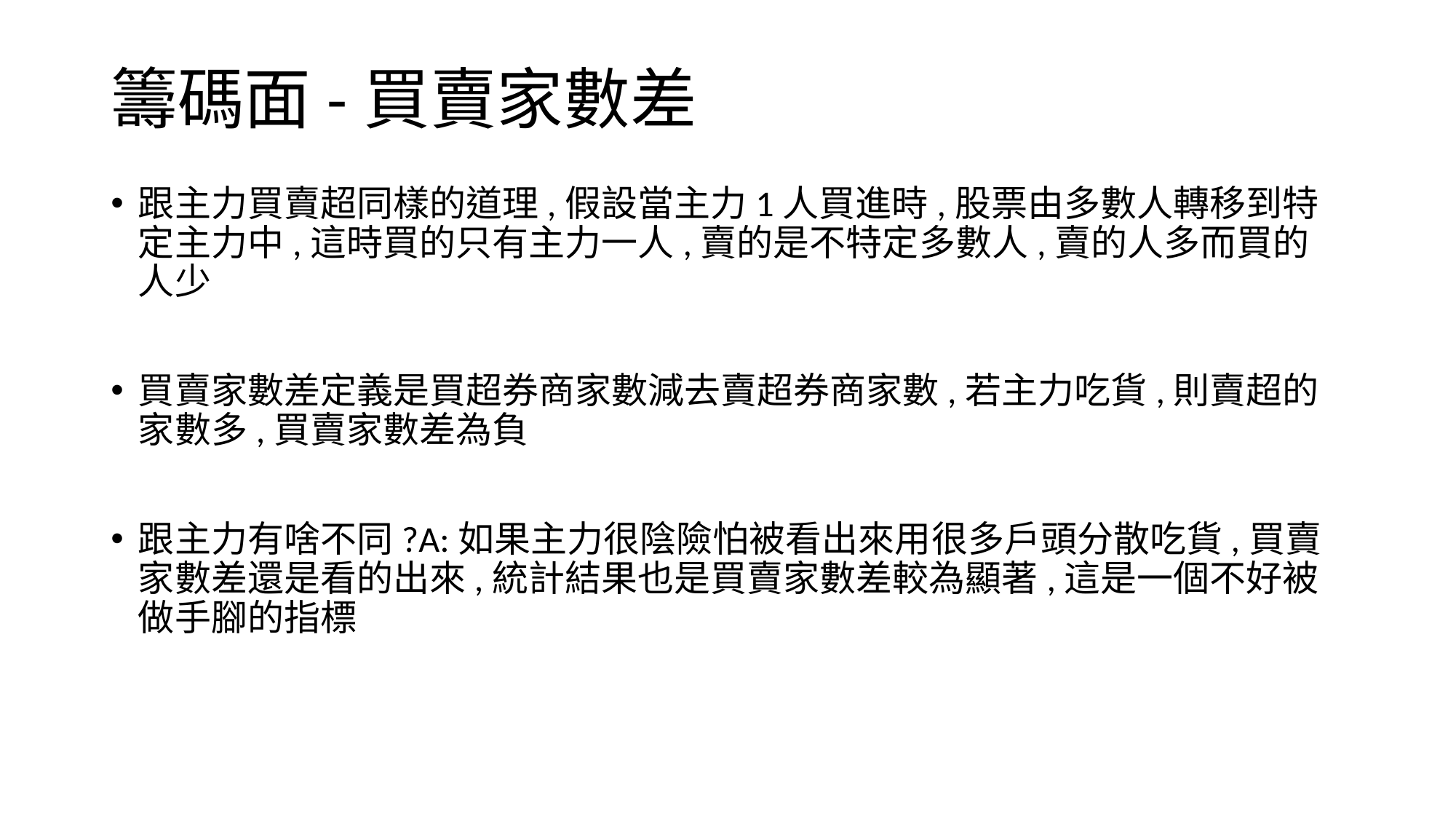

# 籌碼面-買賣家數差
跟主力買賣超同樣的道理,假設當主力1人買進時,股票由多數人轉移到特定主力中,這時買的只有主力一人,賣的是不特定多數人,賣的人多而買的人少

買賣家數差定義是買超券商家數減去賣超券商家數,若主力吃貨,則賣超的家數多,買賣家數差為負

跟主力有啥不同?A:如果主力很陰險怕被看出來用很多戶頭分散吃貨,買賣家數差還是看的出來,統計結果也是買賣家數差較為顯著,這是一個不好被做手腳的指標